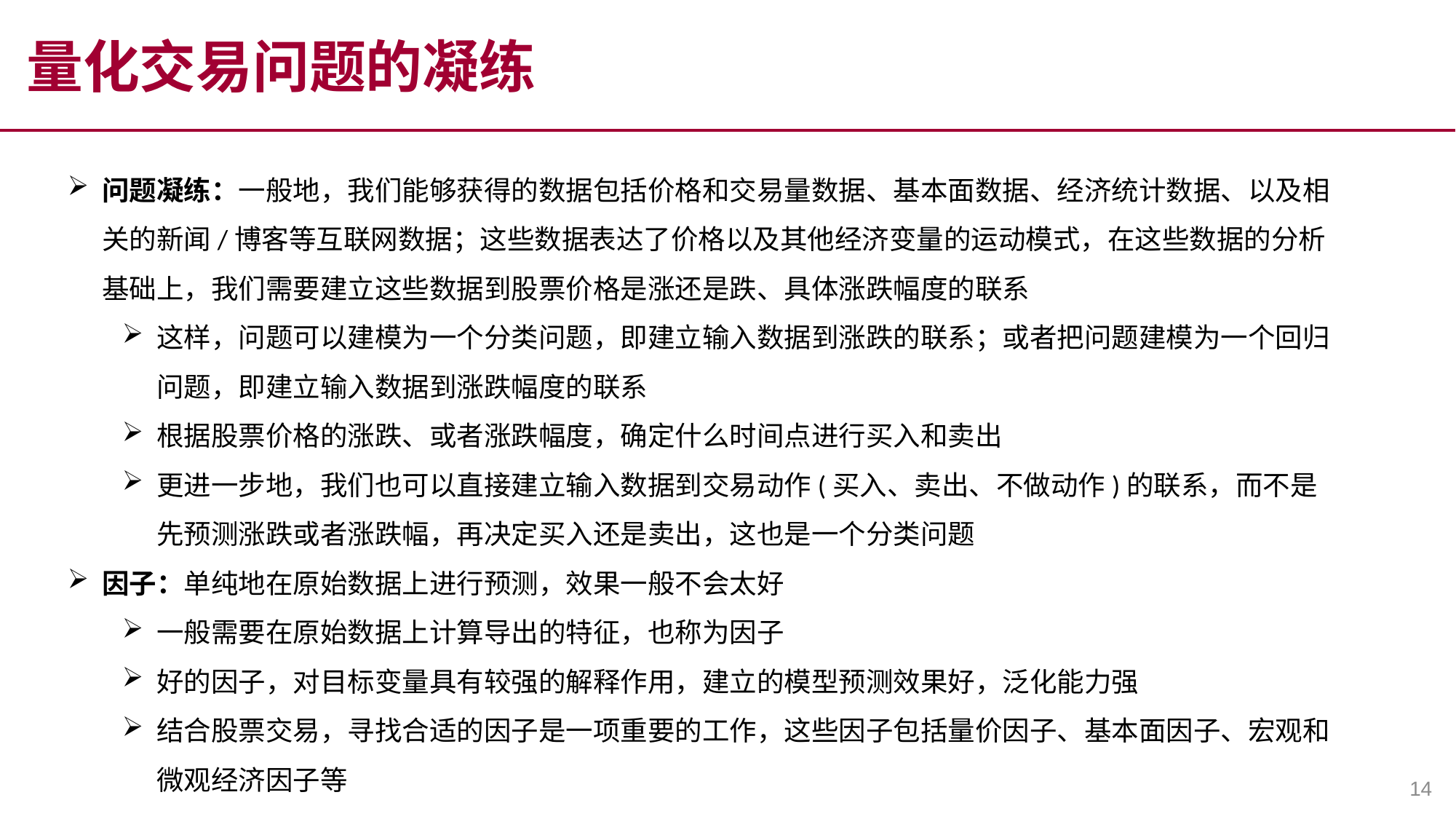

量化交易问题的凝练
问题凝练：一般地，我们能够获得的数据包括价格和交易量数据、基本面数据、经济统计数据、以及相关的新闻/博客等互联网数据；这些数据表达了价格以及其他经济变量的运动模式，在这些数据的分析基础上，我们需要建立这些数据到股票价格是涨还是跌、具体涨跌幅度的联系
这样，问题可以建模为一个分类问题，即建立输入数据到涨跌的联系；或者把问题建模为一个回归问题，即建立输入数据到涨跌幅度的联系
根据股票价格的涨跌、或者涨跌幅度，确定什么时间点进行买入和卖出
更进一步地，我们也可以直接建立输入数据到交易动作(买入、卖出、不做动作)的联系，而不是先预测涨跌或者涨跌幅，再决定买入还是卖出，这也是一个分类问题
因子：单纯地在原始数据上进行预测，效果一般不会太好
一般需要在原始数据上计算导出的特征，也称为因子
好的因子，对目标变量具有较强的解释作用，建立的模型预测效果好，泛化能力强
结合股票交易，寻找合适的因子是一项重要的工作，这些因子包括量价因子、基本面因子、宏观和微观经济因子等
14